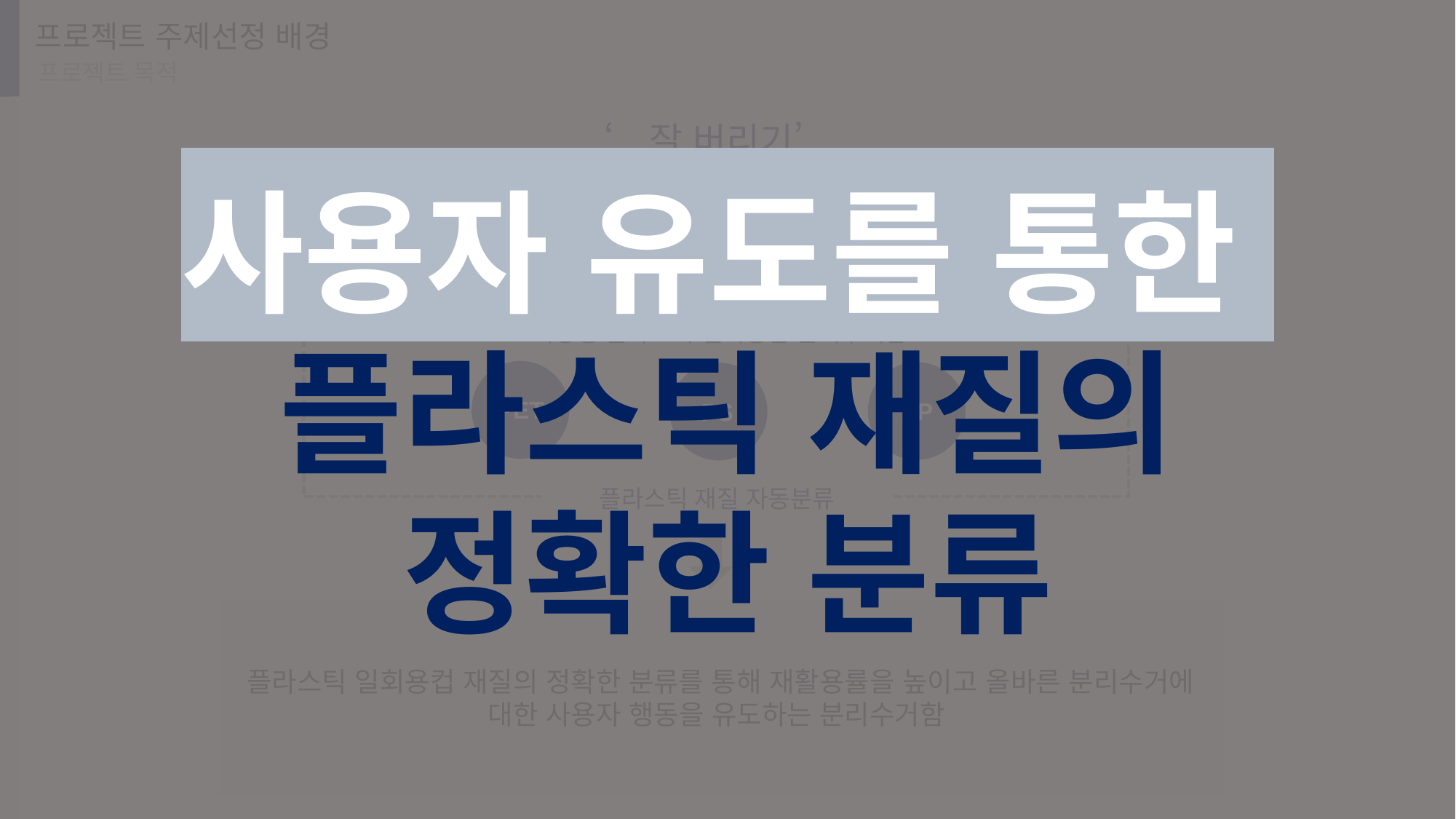

사용자 유도를 통한
플라스틱 재질의
정확한 분류
프로젝트 주제선정 배경
프로젝트 목적
‘잘 버리기’
재활용 분리배출 원칙
비우기, 헹구기, 분리하기, 섞지 않기
A-IoT Recycle Sorting Machine(AIRSM)

지능형 플라스틱 일회용컵 분리수거함

PET

PP

PS

플라스틱 재질 자동분류

플라스틱 일회용컵 재질의 정확한 분류를 통해 재활용률을 높이고 올바른 분리수거에 대한 사용자 행동을 유도하는 분리수거함
개발 목적
정확한 분류를 통한 일회용 플라스틱컵 재활용율 증가
잘못된 분류를 통한 소각, 매립되는 쓰레기 감소를 통한 환경 개선
플라스틱 재활용 재질에 관한 인식 제고